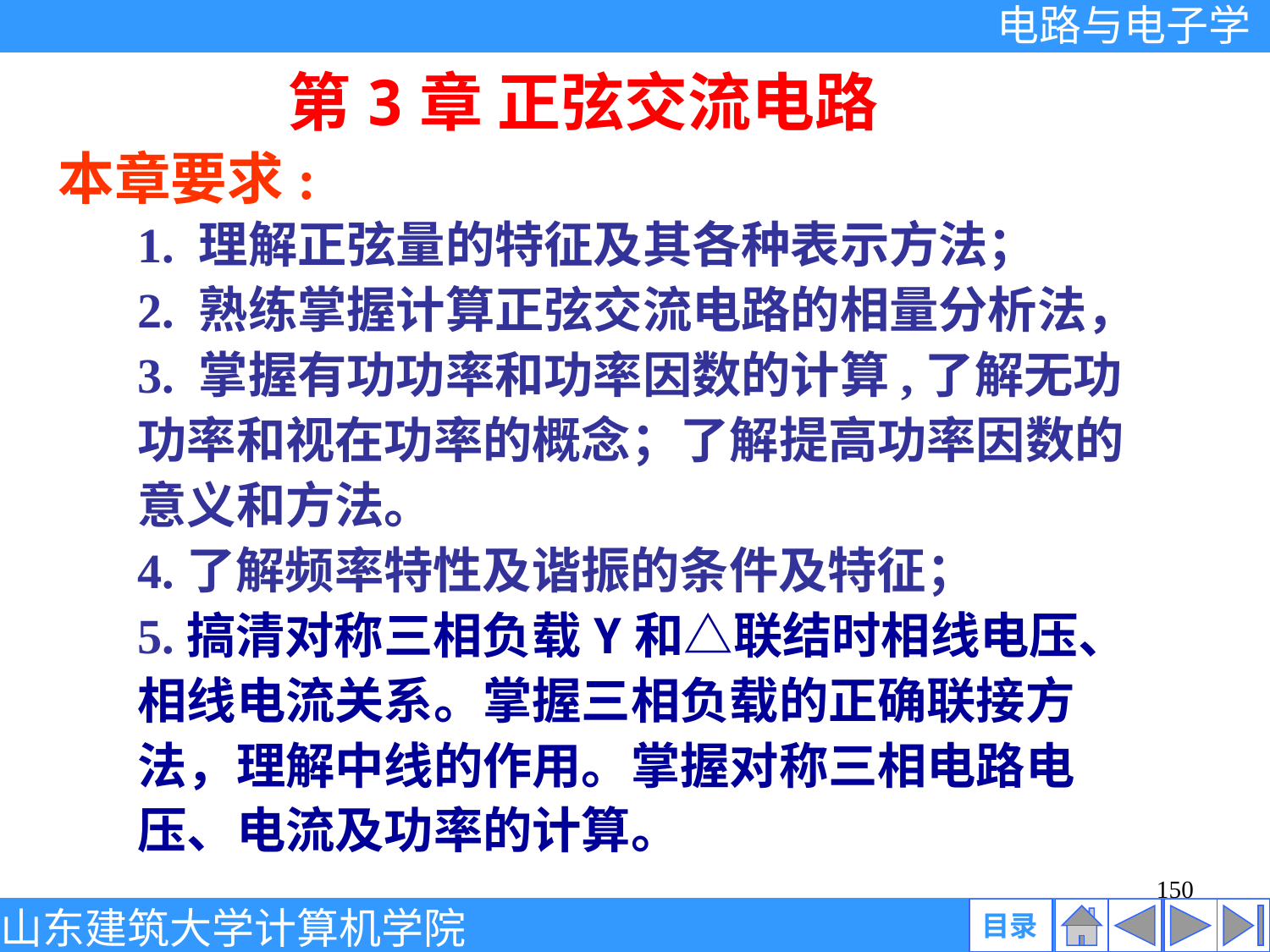

第3章 正弦交流电路
本章要求:
1. 理解正弦量的特征及其各种表示方法；
2. 熟练掌握计算正弦交流电路的相量分析法，
3. 掌握有功功率和功率因数的计算,了解无功功率和视在功率的概念；了解提高功率因数的意义和方法。
4.了解频率特性及谐振的条件及特征；
5.搞清对称三相负载Y和△联结时相线电压、相线电流关系。掌握三相负载的正确联接方法，理解中线的作用。掌握对称三相电路电压、电流及功率的计算。
150